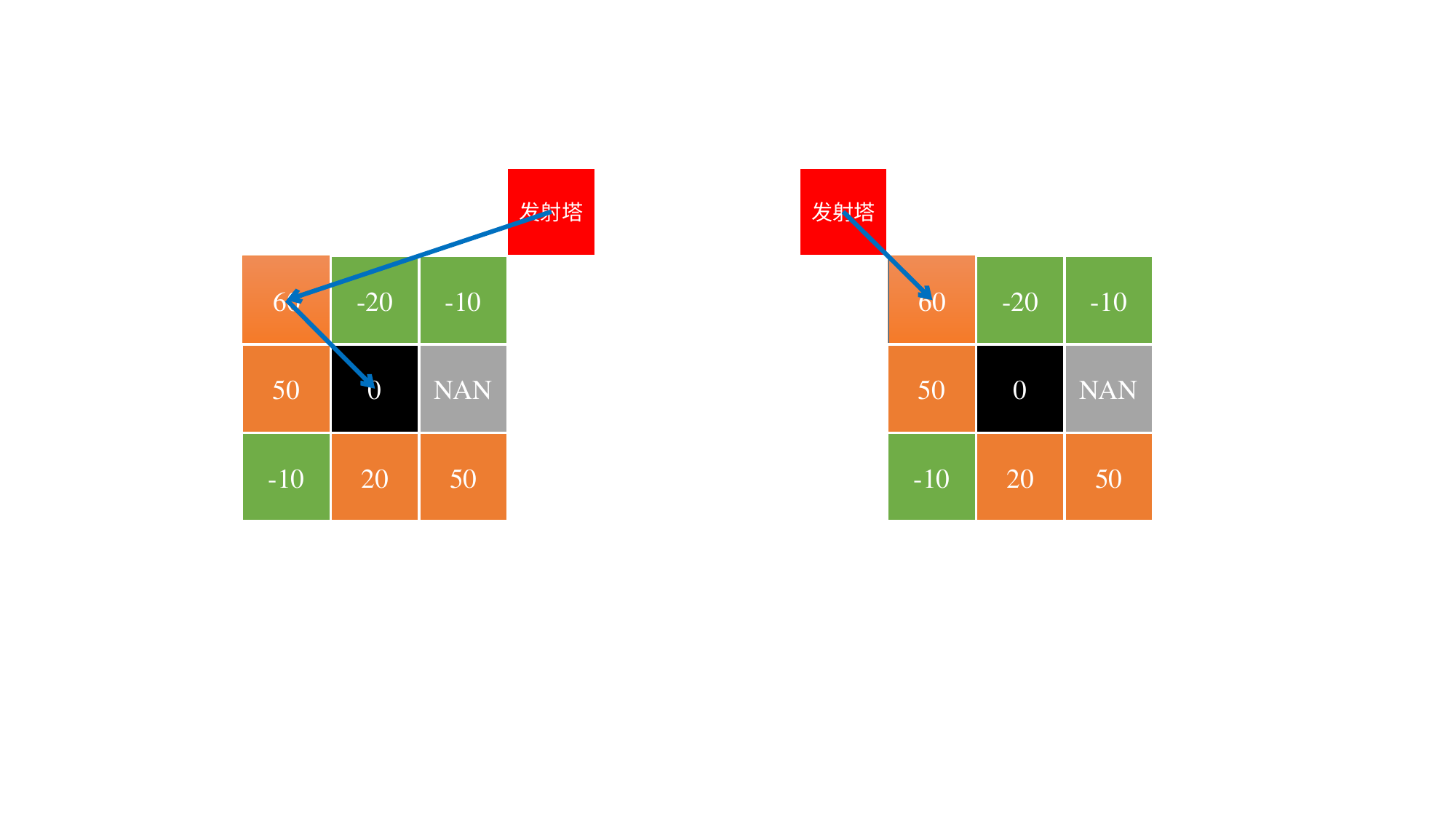

发射塔
60
-20
-10
50
0
NAN
-10
20
50
发射塔
60
-20
-10
50
0
NAN
-10
20
50